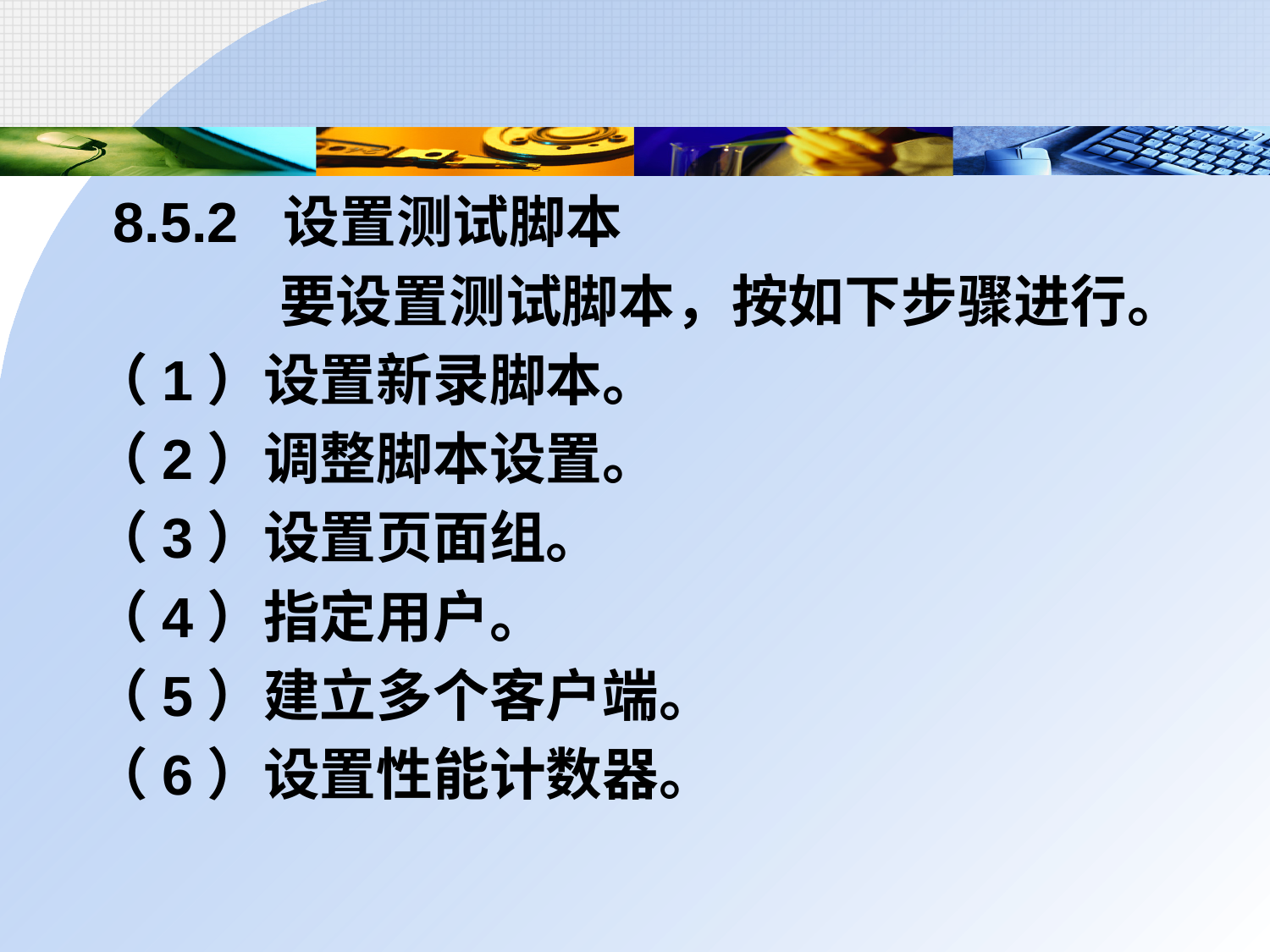

8.5.2  设置测试脚本
		  要设置测试脚本，按如下步骤进行。
 （1）设置新录脚本。
 （2）调整脚本设置。
 （3）设置页面组。
 （4）指定用户。
 （5）建立多个客户端。
 （6）设置性能计数器。